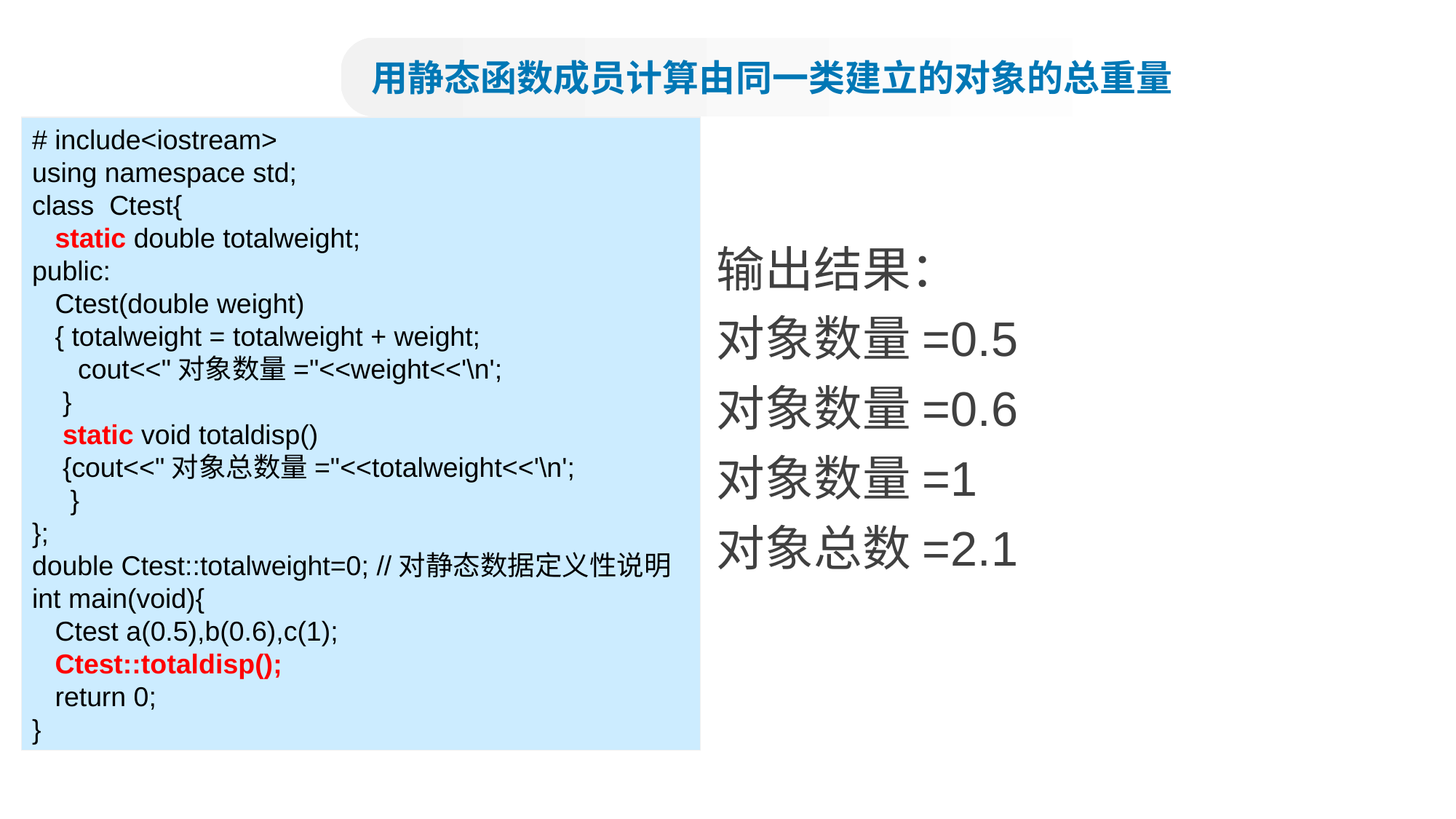

用静态函数成员计算由同一类建立的对象的总重量
# include<iostream>
using namespace std;
class  Ctest{
   static double totalweight;
public:
   Ctest(double weight)
   { totalweight = totalweight + weight;
      cout<<"对象数量="<<weight<<'\n';
    }
    static void totaldisp()
    {cout<<"对象总数量="<<totalweight<<'\n';
     }
};
double Ctest::totalweight=0; //对静态数据定义性说明
int main(void){
   Ctest a(0.5),b(0.6),c(1);
   Ctest::totaldisp();
   return 0;
}
输出结果：
对象数量=0.5
对象数量=0.6
对象数量=1
对象总数=2.1